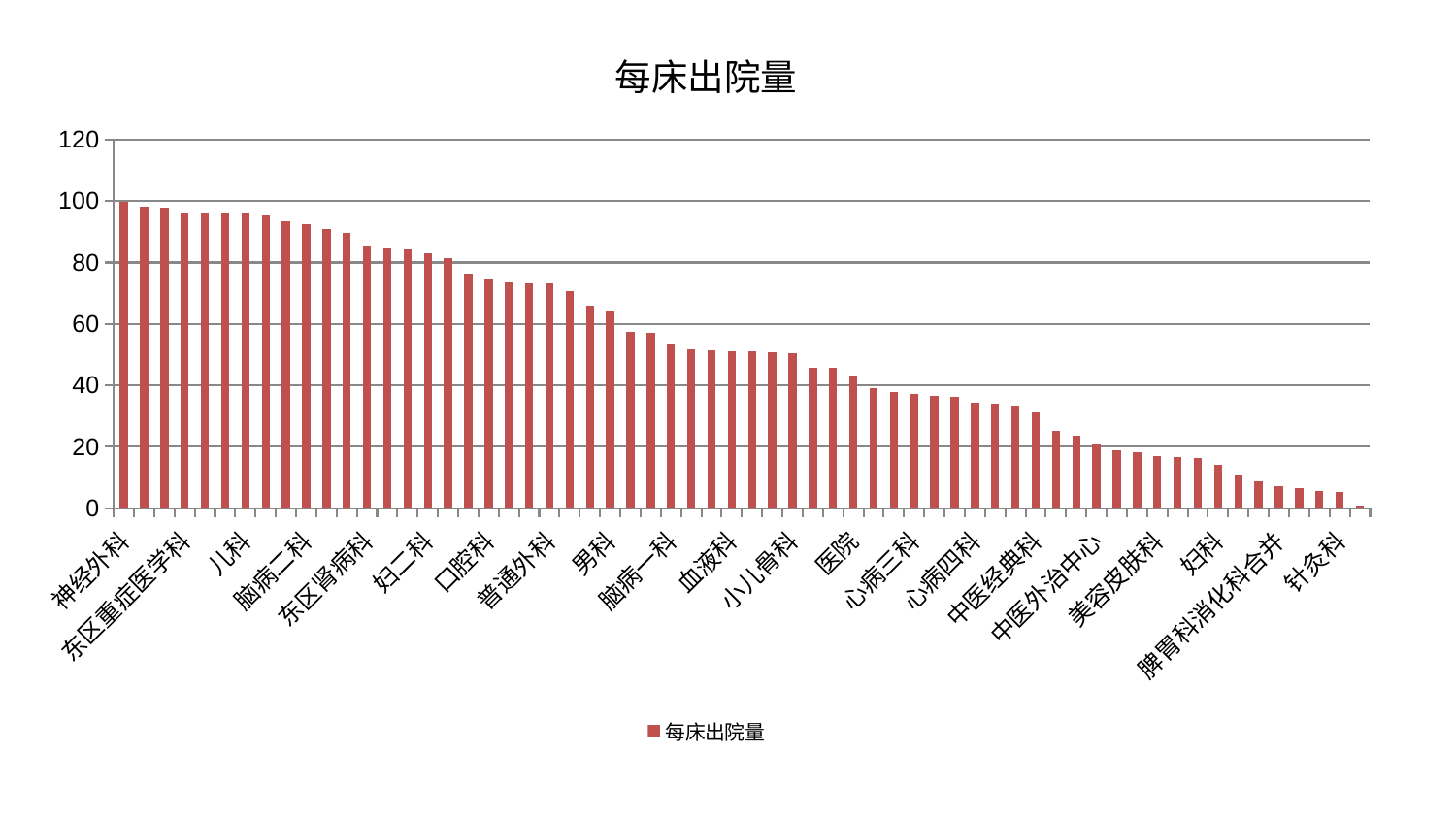

### Chart: 每床出院量

| Category | 每床出院量 |
|---|---|
| 神经外科 | 99.68087367495852 |
| 内分泌科 | 98.13253511896298 |
| 神经内科 | 97.98069874025931 |
| 东区重症医学科 | 96.41162159384426 |
| 微创骨科 | 96.25477598734282 |
| 消化内科 | 95.89849743944103 |
| 儿科 | 95.8300636932604 |
| 身心医学科 | 95.37614245350801 |
| 脊柱骨科 | 93.5864833745208 |
| 脑病二科 | 92.52297822189676 |
| 眼科 | 90.97261941003212 |
| 心血管内科 | 89.80402774547456 |
| 东区肾病科 | 85.69788312973925 |
| 呼吸内科 | 84.54208073222182 |
| 脾胃病科 | 84.35595809485265 |
| 妇二科 | 83.04249516052211 |
| 妇科妇二科合并 | 81.42173985030554 |
| 风湿病科 | 76.4500771365667 |
| 口腔科 | 74.56981884754643 |
| 肛肠科 | 73.60422161145917 |
| 骨科 | 73.3578510712553 |
| 普通外科 | 73.32226823311889 |
| 泌尿外科 | 70.84382062676717 |
| 胸外科 | 65.83348929696227 |
| 男科 | 63.94630591416595 |
| 肿瘤内科 | 57.51000411694969 |
| 老年医学科 | 57.171667002870464 |
| 脑病一科 | 53.63156241181495 |
| 肝病科 | 51.700050456058364 |
| 综合内科 | 51.3895231210393 |
| 血液科 | 51.21362776104456 |
| 肝胆外科 | 51.000710633746515 |
| 小儿推拿科 | 50.88694036924253 |
| 小儿骨科 | 50.596848306847384 |
| 显微骨科 | 45.724588231903375 |
| 康复科 | 45.59157938479066 |
| 医院 | 43.16292313020988 |
| 肾病科 | 38.97581751793655 |
| 推拿科 | 37.69792142765327 |
| 心病三科 | 37.13948085049692 |
| 耳鼻喉科 | 36.67440785934526 |
| 乳腺甲状腺外科 | 36.30006379496968 |
| 心病四科 | 34.4631075211286 |
| 重症医学科 | 34.0305638079619 |
| 周围血管科 | 33.32997871989094 |
| 中医经典科 | 31.27554439197773 |
| 心病二科 | 25.281294734507686 |
| 皮肤科 | 23.57983993107524 |
| 中医外治中心 | 20.858379083300992 |
| 西区重症医学科 | 18.846712871437376 |
| 心病一科 | 18.18786412696889 |
| 美容皮肤科 | 16.891020648515642 |
| 创伤骨科 | 16.690254732083677 |
| 产科 | 16.233259387885113 |
| 妇科 | 14.04066998052793 |
| 运动损伤骨科 | 10.802109793721737 |
| 肾脏内科 | 8.733046876561335 |
| 脾胃科消化科合并 | 7.290901627876267 |
| 脑病三科 | 6.570588209793793 |
| 关节骨科 | 5.490837556491557 |
| 针灸科 | 5.2037972616708394 |
| 治未病中心 | 0.7696234630594212 |
204